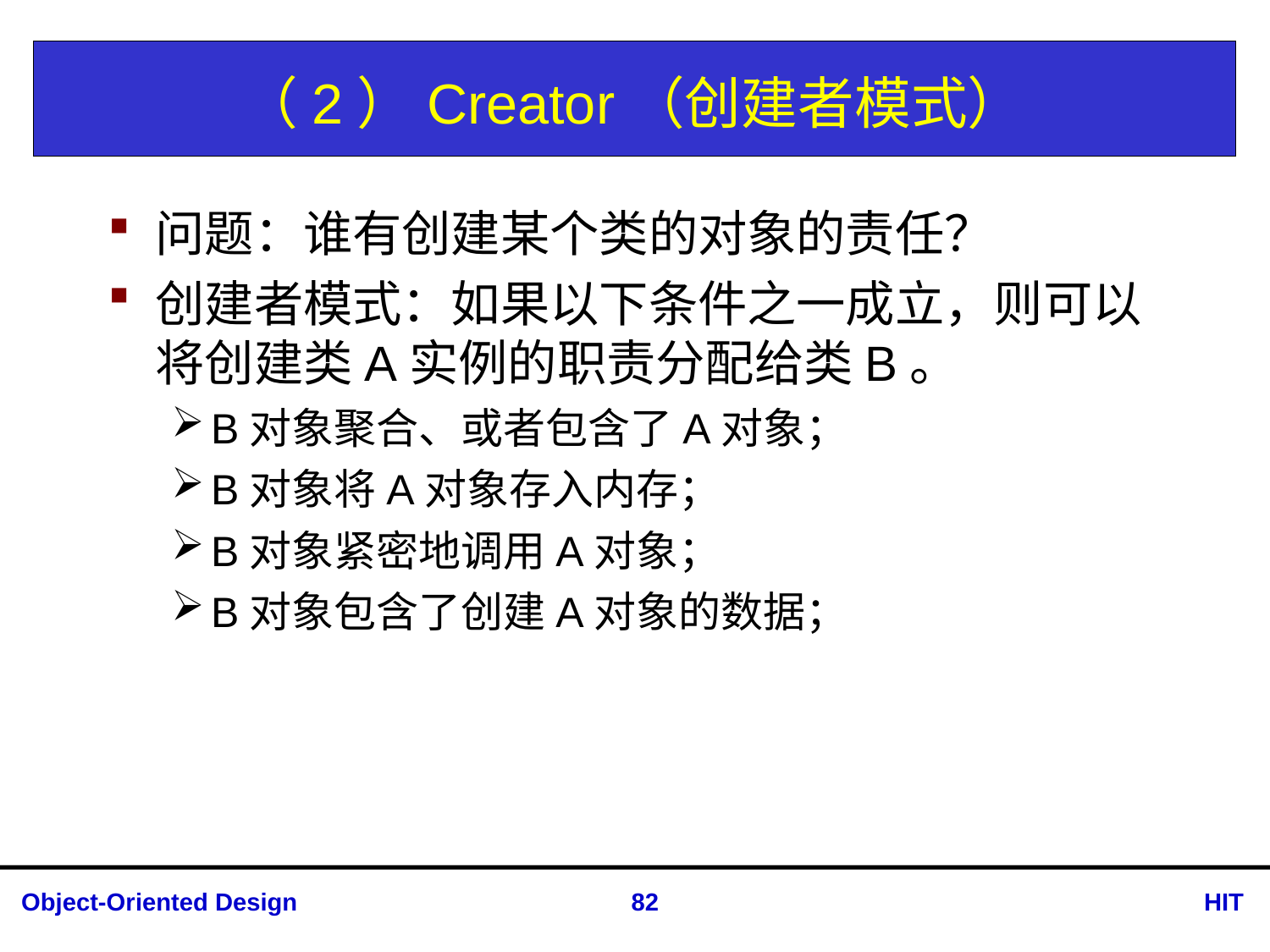

# （2）Creator（创建者模式）
问题：谁有创建某个类的对象的责任？
创建者模式：如果以下条件之一成立，则可以将创建类A实例的职责分配给类B。
B对象聚合、或者包含了A对象；
B对象将A对象存入内存；
B对象紧密地调用A对象；
B对象包含了创建A对象的数据；